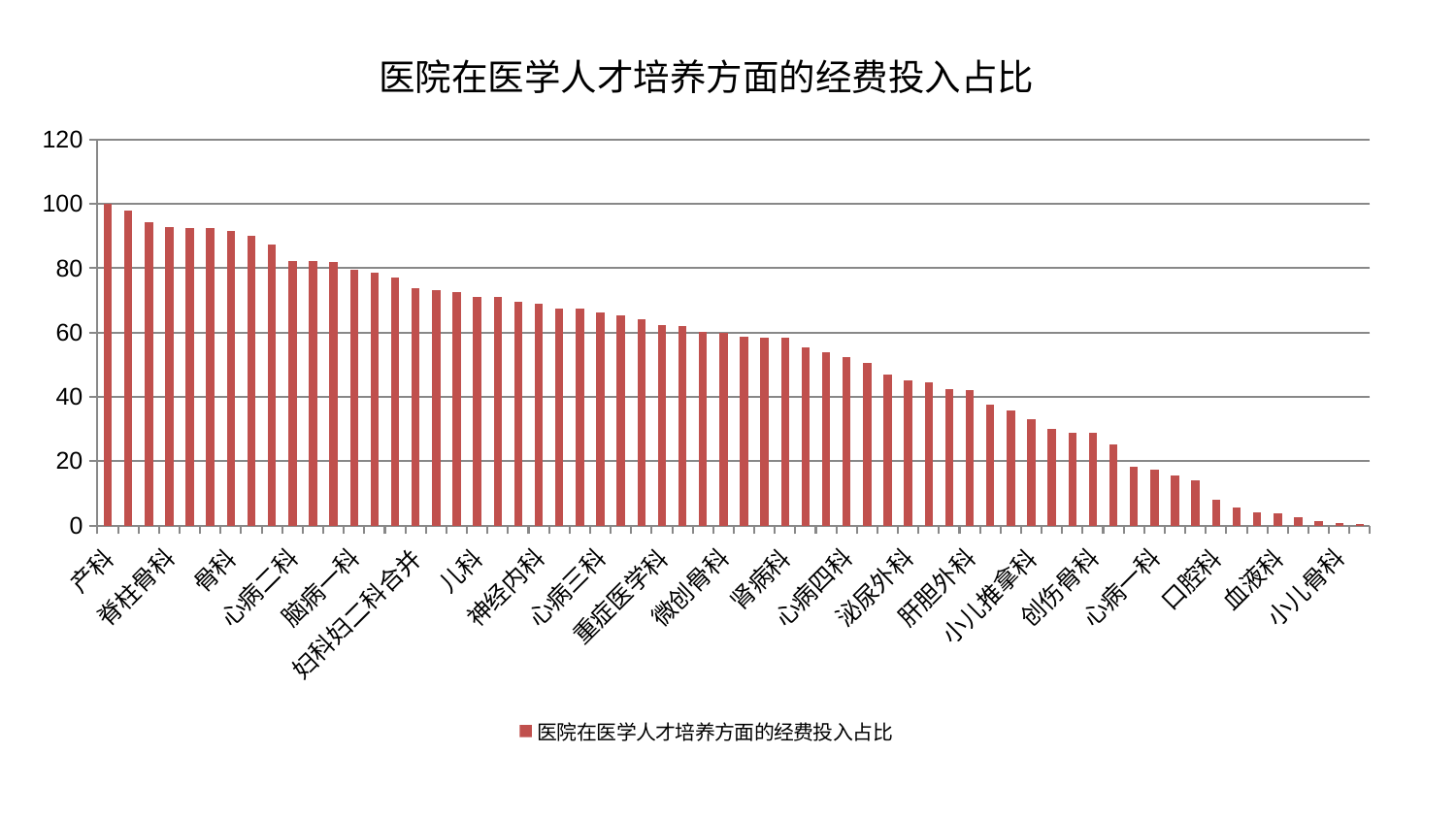

### Chart: 医院在医学人才培养方面的经费投入占比

| Category | 医院在医学人才培养方面的经费投入占比 |
|---|---|
| 产科 | 100.0 |
| 针灸科 | 97.88225298833319 |
| 周围血管科 | 94.26557325329195 |
| 脊柱骨科 | 92.83238618704257 |
| 肛肠科 | 92.59179705959333 |
| 风湿病科 | 92.56828175643223 |
| 骨科 | 91.72290229027553 |
| 胸外科 | 89.98351557397893 |
| 皮肤科 | 87.26887944513265 |
| 心病二科 | 82.34101520136569 |
| 脑病三科 | 82.1509645230314 |
| 男科 | 81.92483033456405 |
| 脑病一科 | 79.45450660946763 |
| 耳鼻喉科 | 78.68642645042667 |
| 乳腺甲状腺外科 | 77.19197339009132 |
| 妇科妇二科合并 | 73.69721277719924 |
| 治未病中心 | 73.07979240568093 |
| 心血管内科 | 72.63132012492837 |
| 儿科 | 71.07211437555067 |
| 中医经典科 | 70.93799767639743 |
| 运动损伤骨科 | 69.5308891282881 |
| 神经内科 | 69.02807827938231 |
| 显微骨科 | 67.50289470332329 |
| 脾胃病科 | 67.38070726436177 |
| 心病三科 | 66.20037644861402 |
| 西区重症医学科 | 65.25186153674663 |
| 肾脏内科 | 64.28399205527822 |
| 重症医学科 | 62.37984311411148 |
| 妇科 | 61.975426341663734 |
| 关节骨科 | 60.26085160025349 |
| 微创骨科 | 59.94460043589572 |
| 东区肾病科 | 58.81560709083527 |
| 普通外科 | 58.51847899528292 |
| 肾病科 | 58.34476839108364 |
| 消化内科 | 55.534284191450205 |
| 脾胃科消化科合并 | 53.73318110193008 |
| 心病四科 | 52.42468422622652 |
| 眼科 | 50.485767868022656 |
| 脑病二科 | 46.804405264867746 |
| 泌尿外科 | 45.11526614031646 |
| 老年医学科 | 44.43124579969183 |
| 肿瘤内科 | 42.34285957098044 |
| 肝胆外科 | 41.95449025572916 |
| 妇二科 | 37.62134453168877 |
| 东区重症医学科 | 35.63729101944952 |
| 小儿推拿科 | 33.181886240221075 |
| 中医外治中心 | 30.08144535190904 |
| 美容皮肤科 | 28.888214061928917 |
| 创伤骨科 | 28.728765605969713 |
| 综合内科 | 25.21958649505616 |
| 肝病科 | 18.31941934441352 |
| 心病一科 | 17.244459431067185 |
| 康复科 | 15.634169792511388 |
| 身心医学科 | 14.129216686625613 |
| 口腔科 | 8.08075360277298 |
| 神经外科 | 5.645990504202392 |
| 呼吸内科 | 3.9692237487777926 |
| 血液科 | 3.8021093251618185 |
| 推拿科 | 2.437442488785144 |
| 内分泌科 | 1.4889321489340333 |
| 小儿骨科 | 0.7591393475857746 |
| 医院 | 0.3376059253690829 |
271